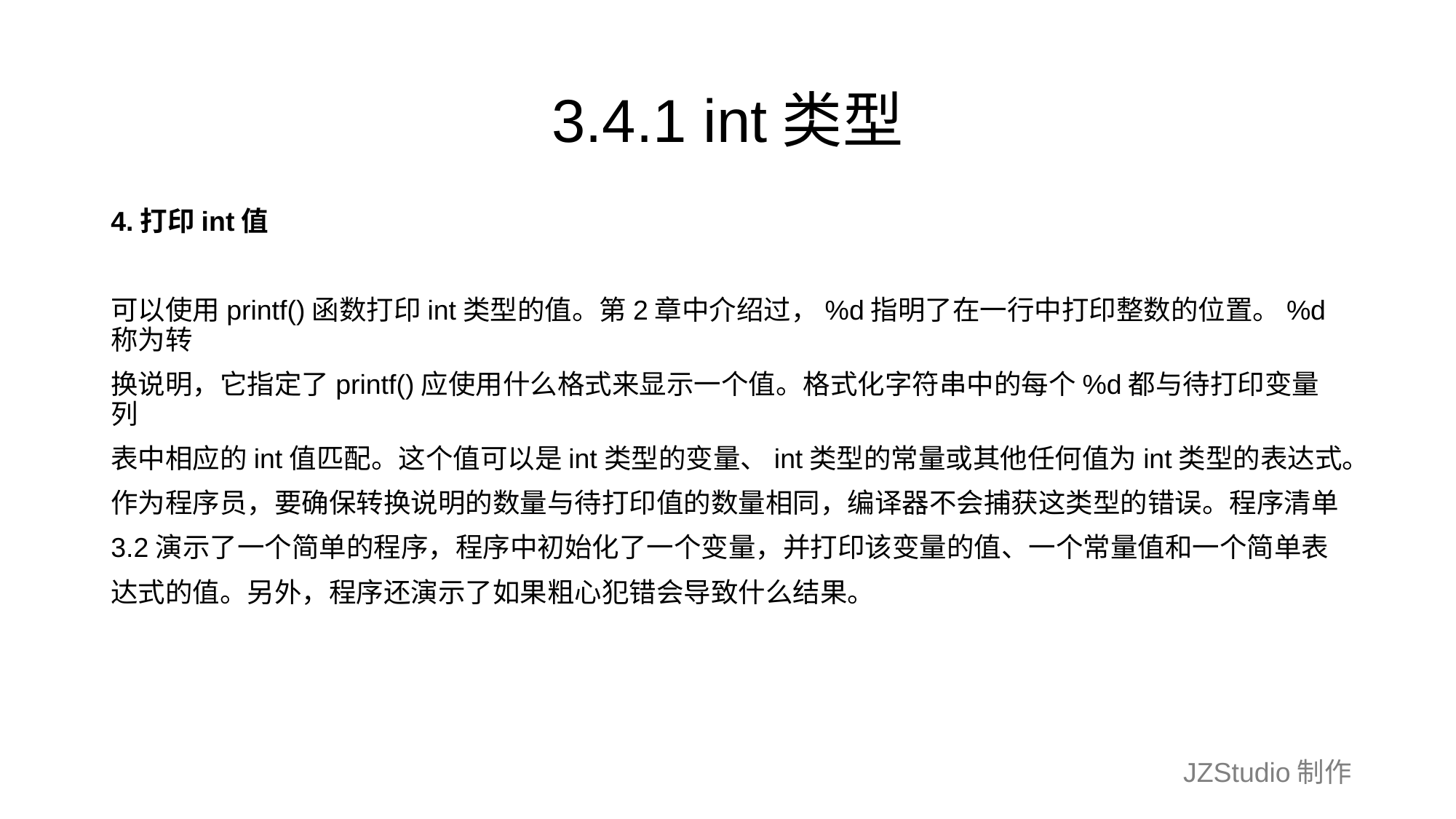

# 3.4.1 int类型
4.打印int值

可以使用printf()函数打印int类型的值。第2章中介绍过，%d指明了在一行中打印整数的位置。%d称为转
换说明，它指定了printf()应使用什么格式来显示一个值。格式化字符串中的每个%d都与待打印变量列
表中相应的int值匹配。这个值可以是int类型的变量、int类型的常量或其他任何值为int类型的表达式。
作为程序员，要确保转换说明的数量与待打印值的数量相同，编译器不会捕获这类型的错误。程序清单
3.2演示了一个简单的程序，程序中初始化了一个变量，并打印该变量的值、一个常量值和一个简单表
达式的值。另外，程序还演示了如果粗心犯错会导致什么结果。